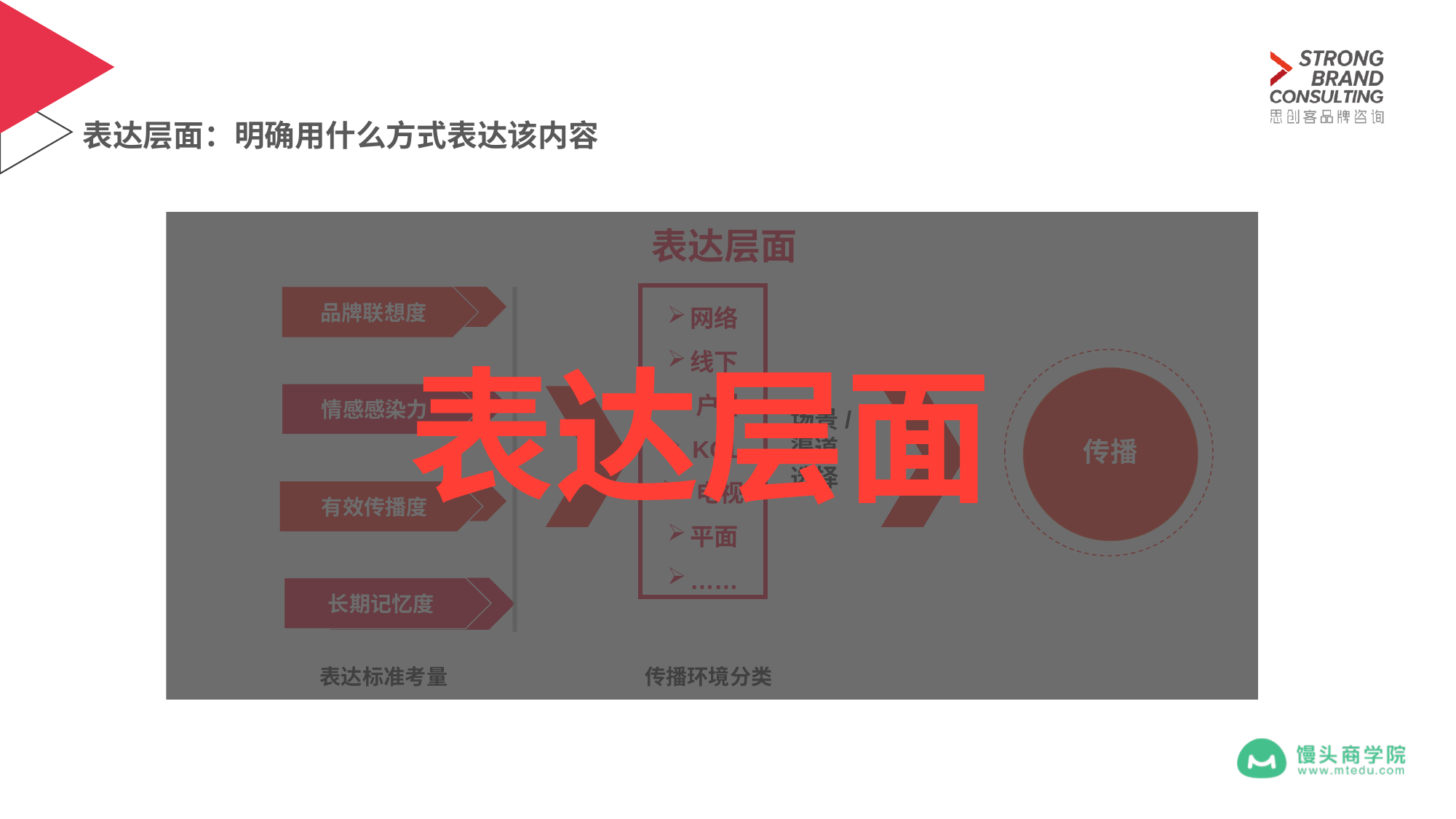

# 表达层面：明确用什么方式表达该内容

表达层面
表达层面
网络
线下
 户外
 KOL
 电视
平面
……
内容联想深度
品牌联想度

传播
情感感染力
直击感受力度

场景/
渠道
选择
有效传播度
长期记忆易度
长期记忆度

表达标准考量
传播环境分类